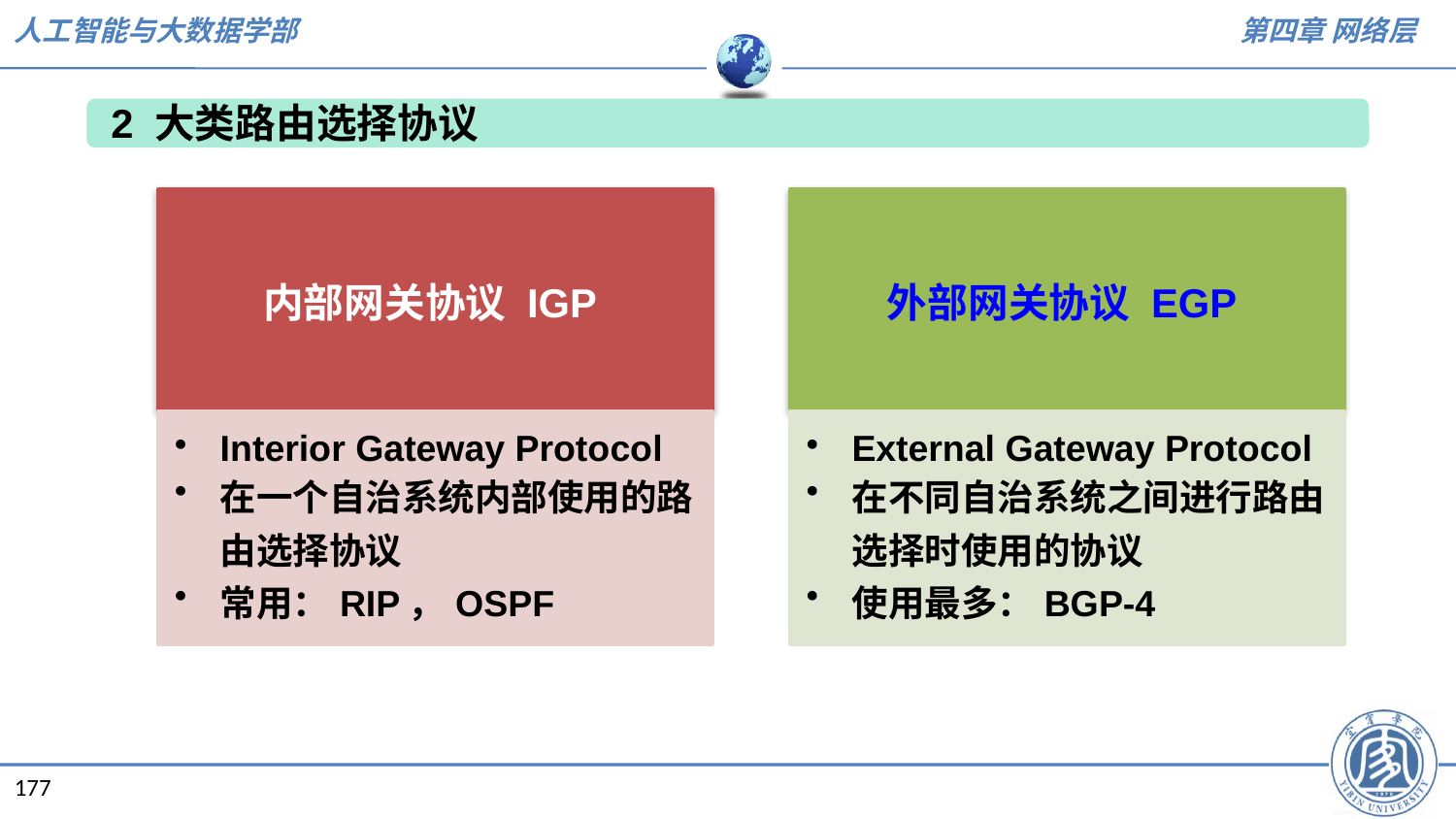

2 大类路由选择协议

内部网关协议 IGP
Interior Gateway Protocol
外部网关协议 EGP
External Gateway Protocol
在不同自治系统之间进行路由选择时使用的协议
在一个自治系统内部使用的路由选择协议
常用：RIP，OSPF
使用最多：BGP-4
177